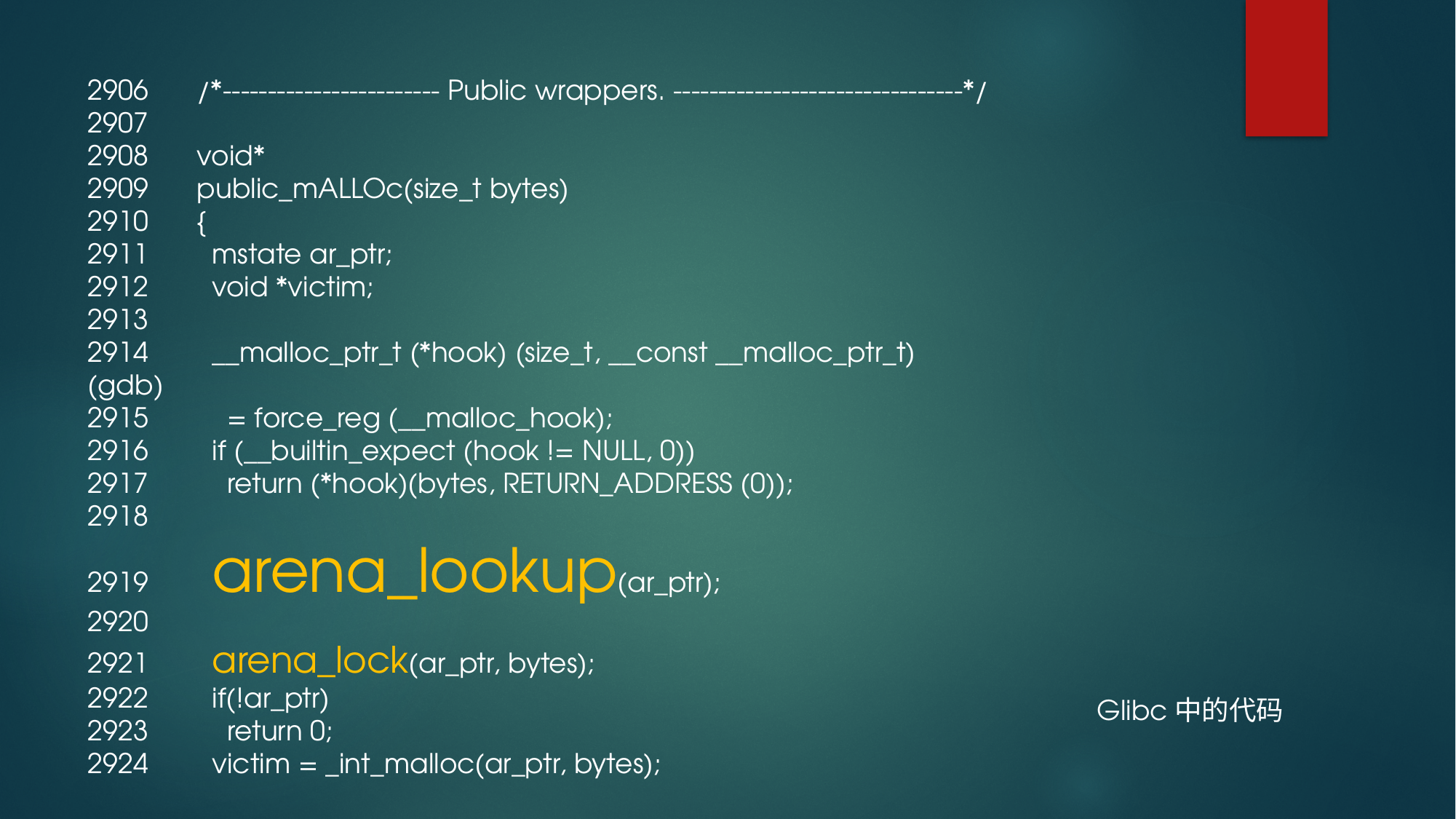

2906	/*------------------------ Public wrappers. --------------------------------*/
2907
2908	void*
2909	public_mALLOc(size_t bytes)
2910	{
2911	  mstate ar_ptr;
2912	  void *victim;
2913
2914	  __malloc_ptr_t (*hook) (size_t, __const __malloc_ptr_t)
(gdb)
2915	    = force_reg (__malloc_hook);
2916	  if (__builtin_expect (hook != NULL, 0))
2917	    return (*hook)(bytes, RETURN_ADDRESS (0));
2918
2919	  arena_lookup(ar_ptr);
2920
2921	  arena_lock(ar_ptr, bytes);
2922	  if(!ar_ptr)
2923	    return 0;
2924	  victim = _int_malloc(ar_ptr, bytes);
Glibc中的代码